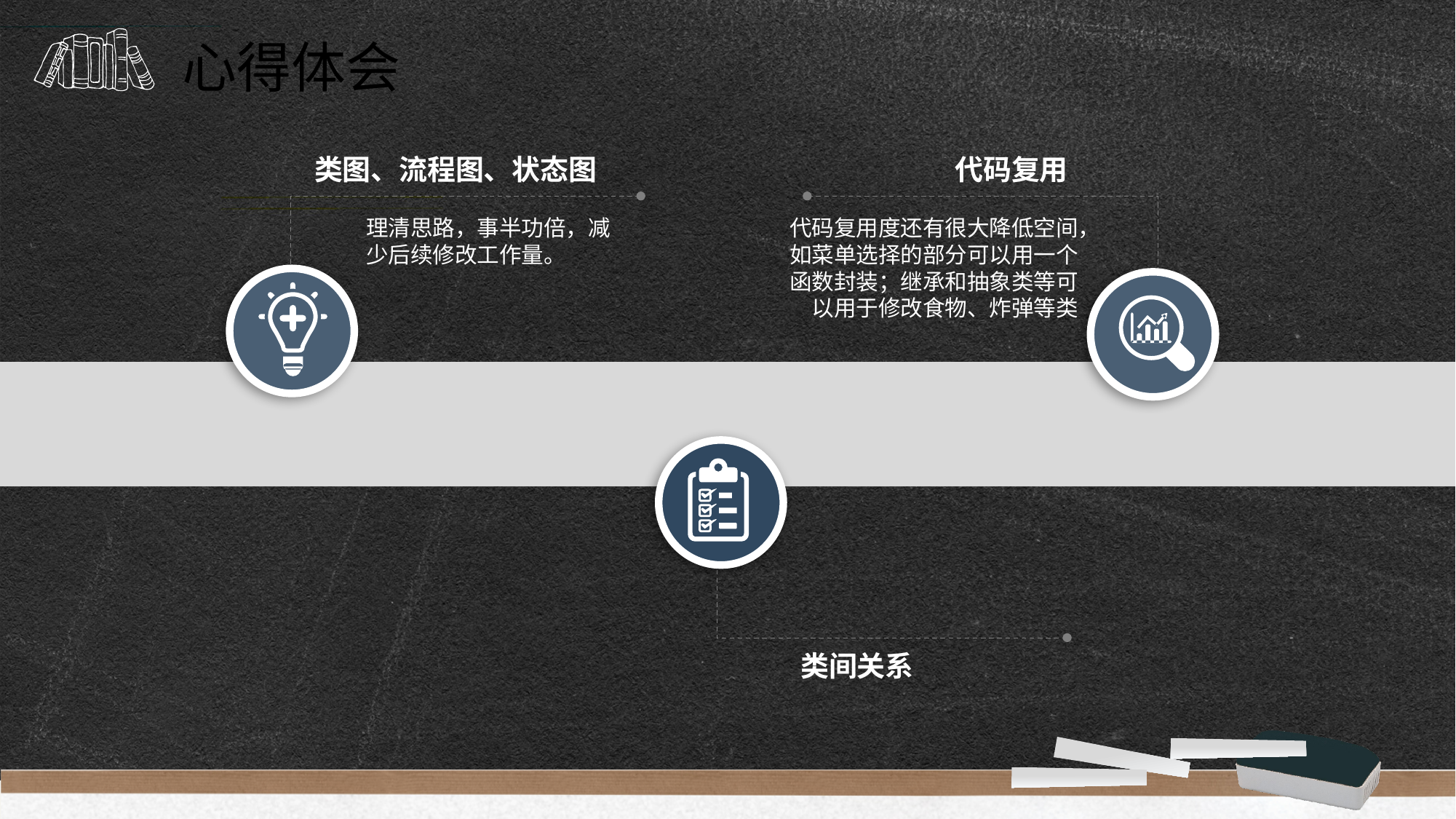

心得体会
类图、流程图、状态图
代码复用

理清思路，事半功倍，减少后续修改工作量。
代码复用度还有很大降低空间，如菜单选择的部分可以用一个函数封装；继承和抽象类等可以用于修改食物、炸弹等类

类间关系